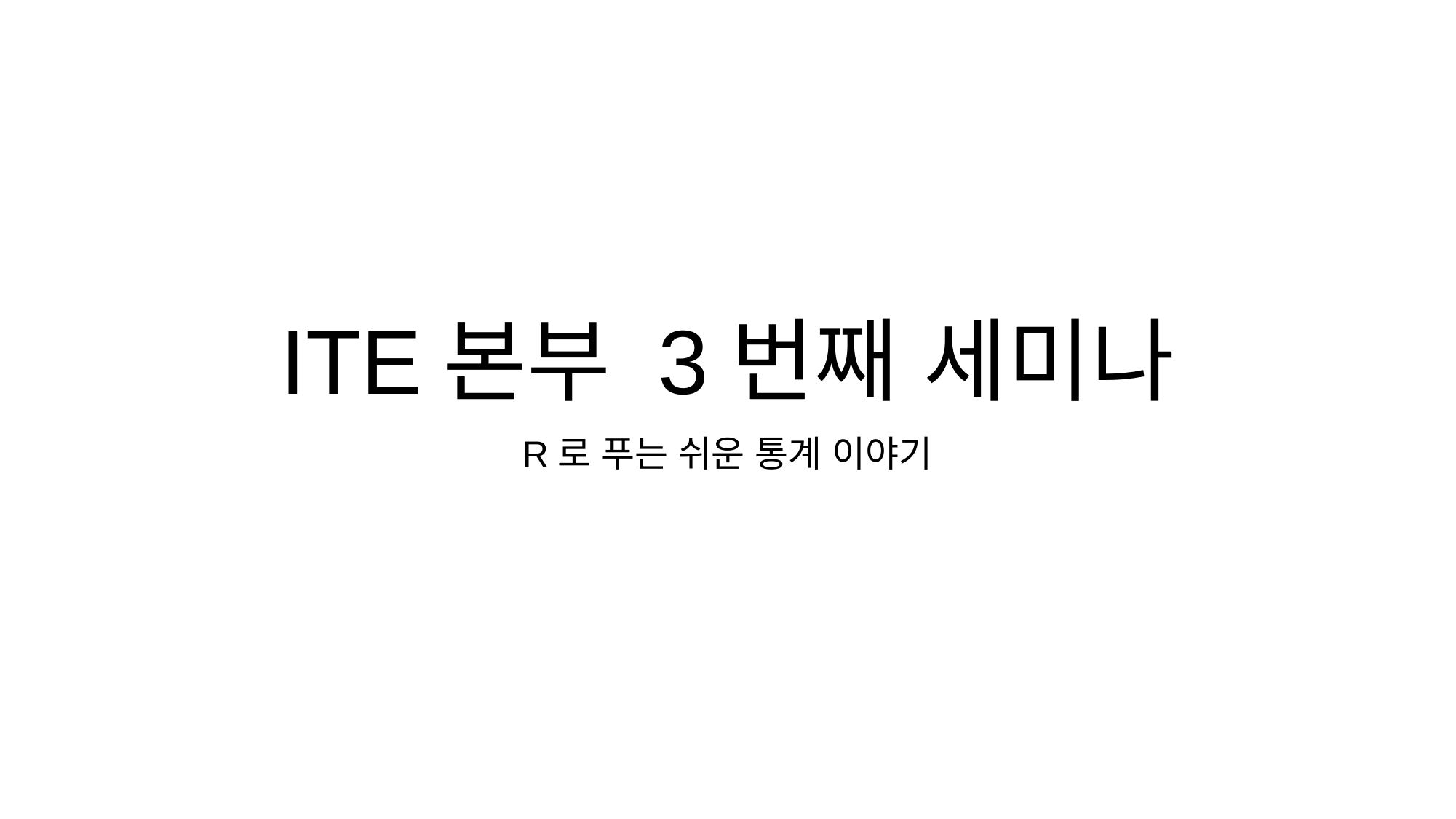

# ITE본부 3번째 세미나
R로 푸는 쉬운 통계 이야기